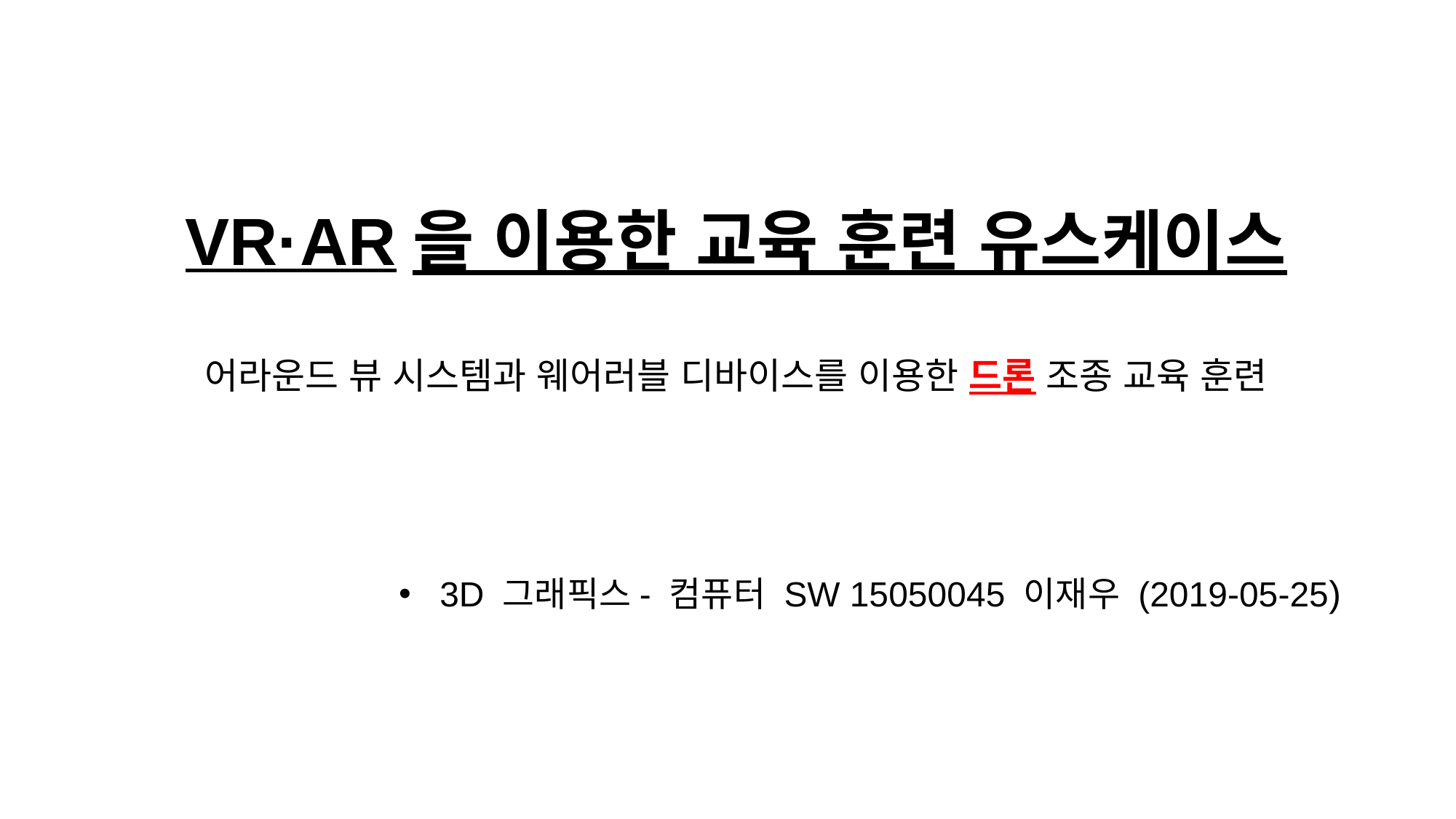

# VR·AR을 이용한 교육 훈련 유스케이스
어라운드 뷰 시스템과 웨어러블 디바이스를 이용한 드론 조종 교육 훈련

3D 그래픽스- 컴퓨터 SW 15050045 이재우 (2019-05-25)